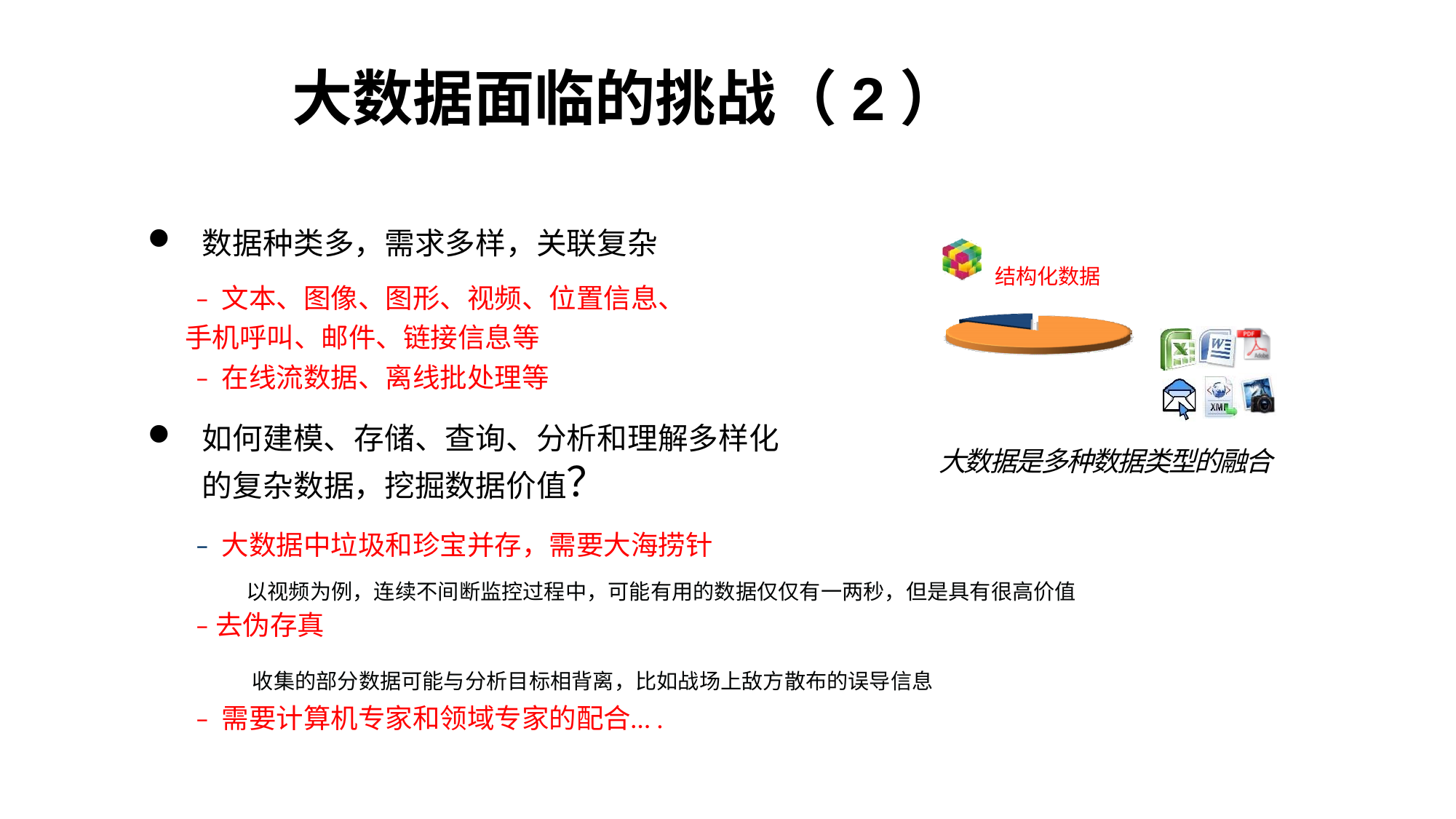

大数据面临的挑战（2）
数据种类多，需求多样，关联复杂

		– 文本、图像、图形、视频、位置信息、
     手机呼叫、邮件、链接信息等
		– 在线流数据、离线批处理等

如何建模、存储、查询、分析和理解多样化的复杂数据，挖掘数据价值？

		– 大数据中垃圾和珍宝并存，需要大海捞针

		–去伪存真

		– 需要计算机专家和领域专家的配合….

结构化数据

半结构化/ 非结构化数据
大数据是多种数据类型的融合
  以视频为例，连续不间断监控过程中，可能有用的数据仅仅有一两秒，但是具有很高价值
  收集的部分数据可能与分析目标相背离，比如战场上敌方散布的误导信息